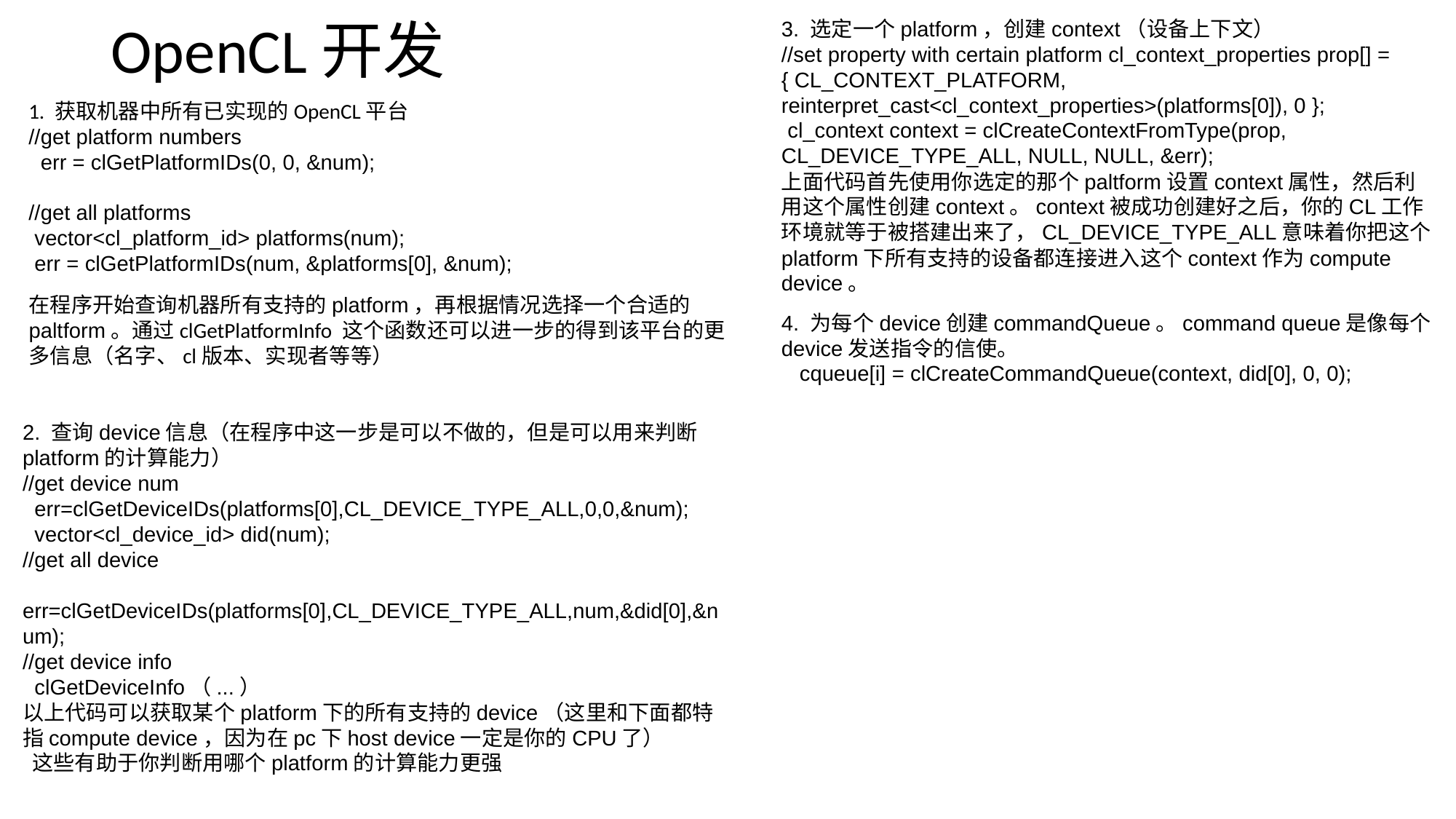

3. 选定一个platform，创建context（设备上下文）
//set property with certain platform cl_context_properties prop[] = { CL_CONTEXT_PLATFORM, reinterpret_cast<cl_context_properties>(platforms[0]), 0 };
 cl_context context = clCreateContextFromType(prop, CL_DEVICE_TYPE_ALL, NULL, NULL, &err);
上面代码首先使用你选定的那个paltform设置context属性，然后利用这个属性创建context。context被成功创建好之后，你的CL工作环境就等于被搭建出来了，CL_DEVICE_TYPE_ALL意味着你把这个platform下所有支持的设备都连接进入这个context作为compute device。
# OpenCL开发
1. 获取机器中所有已实现的OpenCL平台
//get platform numbers
  err = clGetPlatformIDs(0, 0, &num);
//get all platforms
 vector<cl_platform_id> platforms(num);
 err = clGetPlatformIDs(num, &platforms[0], &num);
在程序开始查询机器所有支持的platform，再根据情况选择一个合适的paltform。通过clGetPlatformInfo 这个函数还可以进一步的得到该平台的更多信息（名字、cl版本、实现者等等）
4. 为每个device创建commandQueue。command queue是像每个device发送指令的信使。
   cqueue[i] = clCreateCommandQueue(context, did[0], 0, 0);
2. 查询device信息（在程序中这一步是可以不做的，但是可以用来判断platform的计算能力）
//get device num
  err=clGetDeviceIDs(platforms[0],CL_DEVICE_TYPE_ALL,0,0,&num);
  vector<cl_device_id> did(num);
//get all device
  err=clGetDeviceIDs(platforms[0],CL_DEVICE_TYPE_ALL,num,&did[0],&num);
//get device info
  clGetDeviceInfo（...）
以上代码可以获取某个platform下的所有支持的device（这里和下面都特指compute device，因为在pc下host device一定是你的CPU了）
 这些有助于你判断用哪个platform的计算能力更强